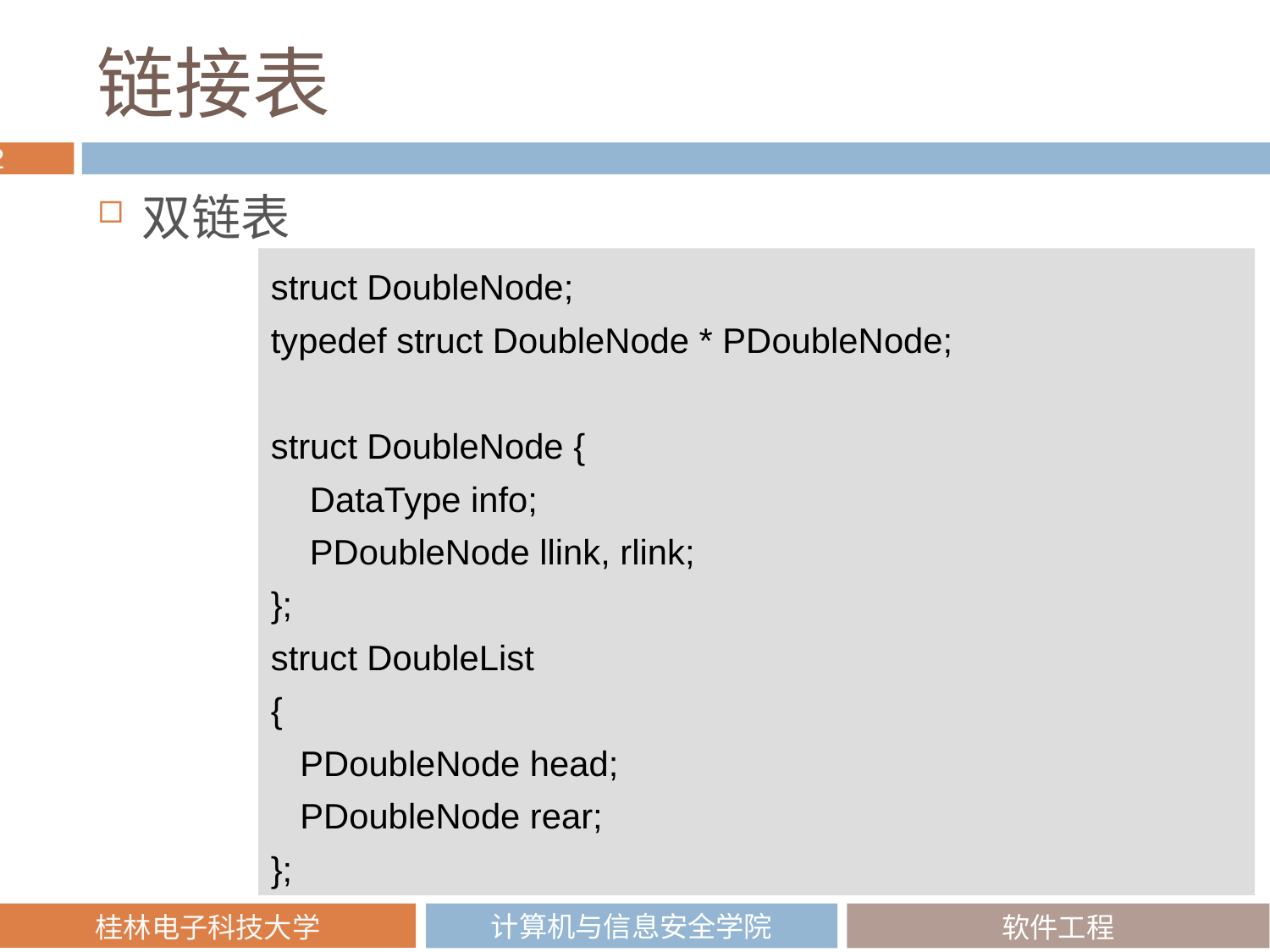

# 链接表
双链表
struct DoubleNode;
typedef struct DoubleNode * PDoubleNode;

struct DoubleNode {
    DataType info;
    PDoubleNode llink, rlink;
};
struct DoubleList
{
   PDoubleNode head;
   PDoubleNode rear;
};